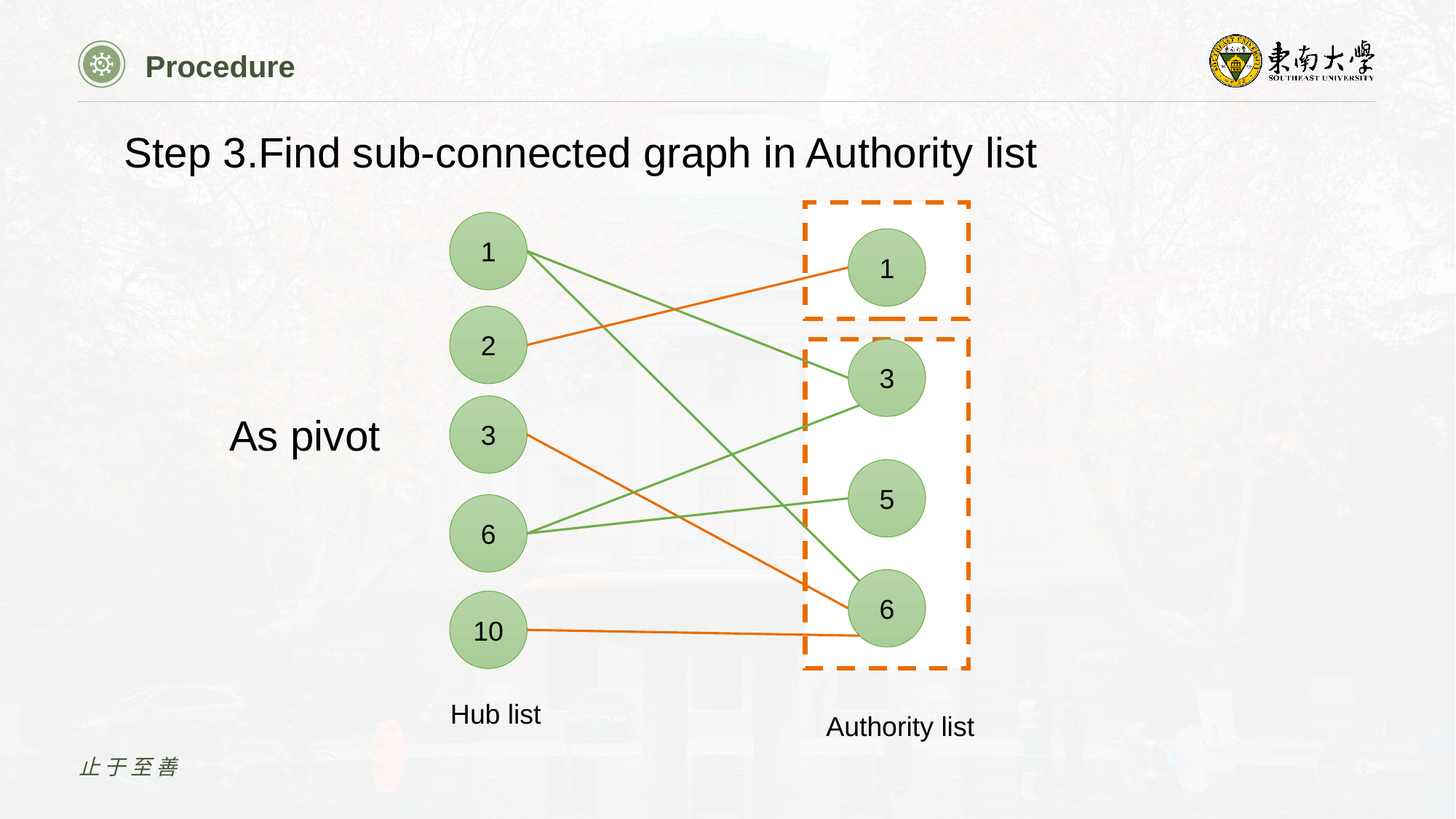

Procedure
Step 3.Find sub-connected graph in Authority list

1
1
2

3
3
As pivot
5
6
6
10
Hub list
Authority list
止于至善